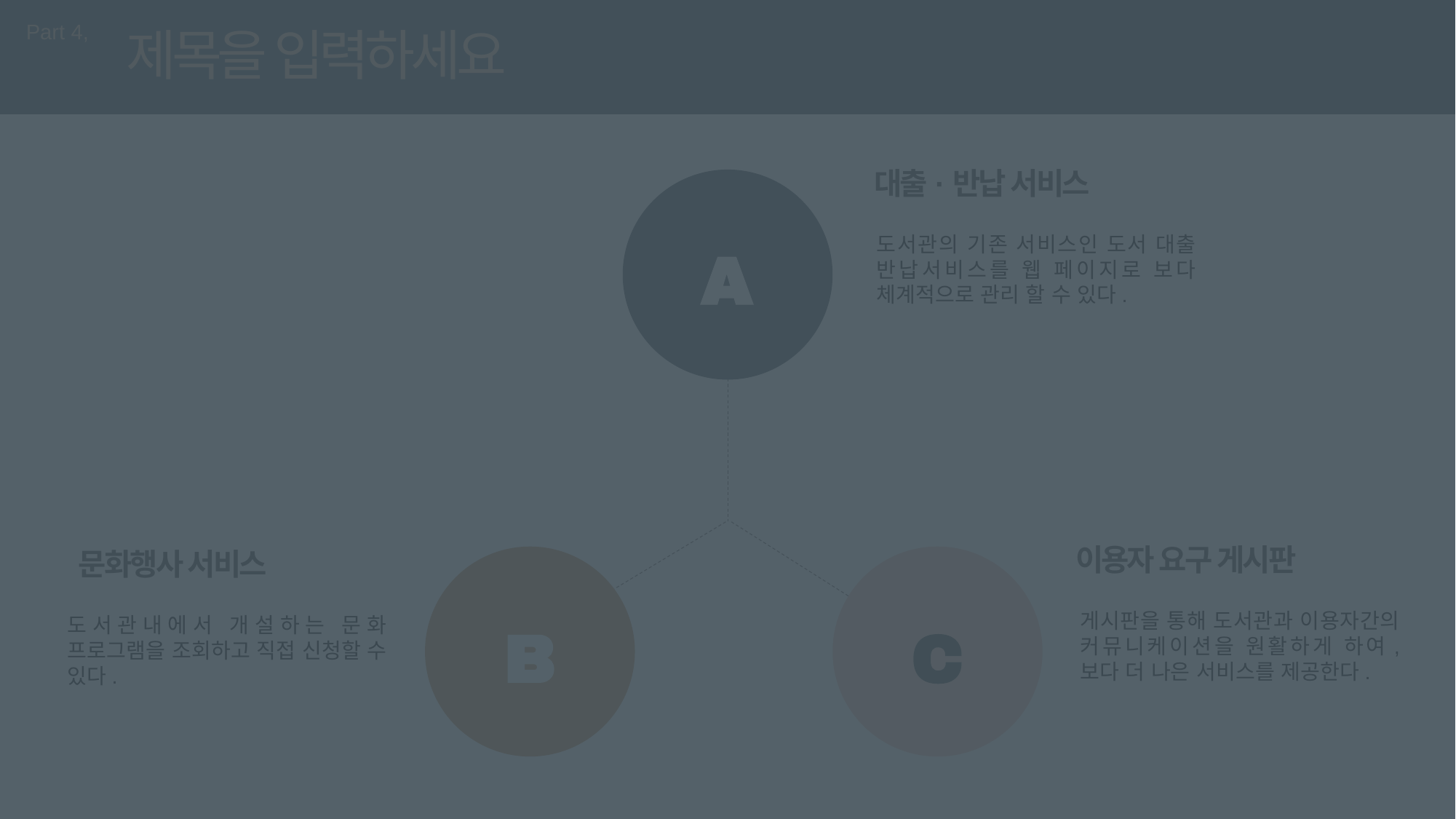

Part 4,
제목을 입력하세요

대출·반납 서비스
도서관의 기존 서비스인 도서 대출 반납서비스를 웹 페이지로 보다 체계적으로 관리 할 수 있다.

A
이용자 요구 게시판
게시판을 통해 도서관과 이용자간의 커뮤니케이션을 원활하게 하여, 보다 더 나은 서비스를 제공한다.
문화행사 서비스
도서관내에서 개설하는 문화 프로그램을 조회하고 직접 신청할 수 있다.

B
C